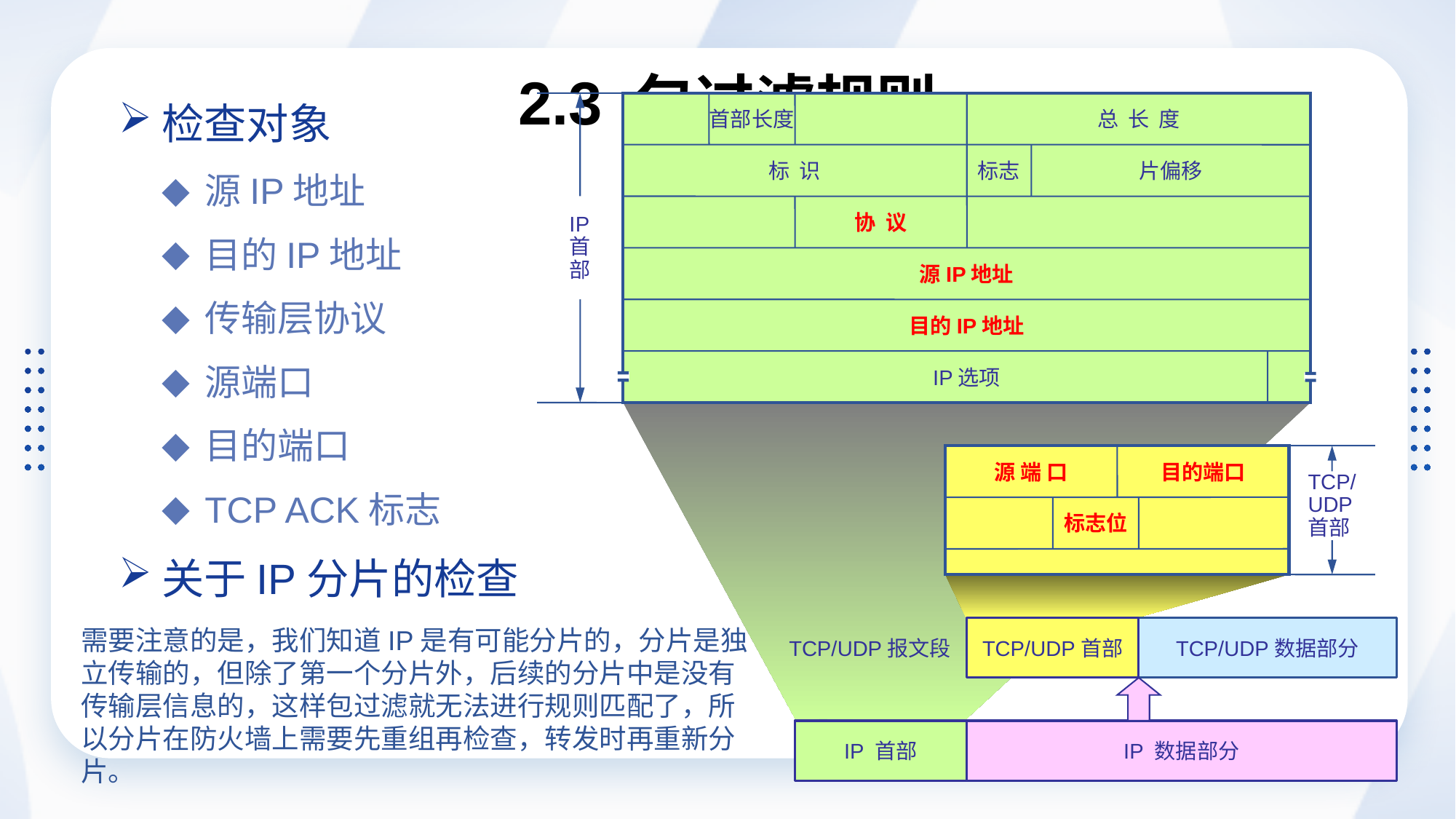

# 2.3 包过滤规则
检查对象
源IP地址
目的IP地址
传输层协议
源端口
目的端口
TCP ACK标志
关于IP分片的检查

首部长度

总  长  度

标  识
标志

片偏移

IP
首部

协  议

源IP地址

目的IP地址

IP选项

源 端 口

目的端口

TCP/
UDP
首部

标志位

TCP/UDP报文段
TCP/UDP首部
TCP/UDP数据部分

需要注意的是，我们知道IP是有可能分片的，分片是独立传输的，但除了第一个分片外，后续的分片中是没有传输层信息的，这样包过滤就无法进行规则匹配了，所以分片在防火墙上需要先重组再检查，转发时再重新分片。

IP 首部
IP 数据部分